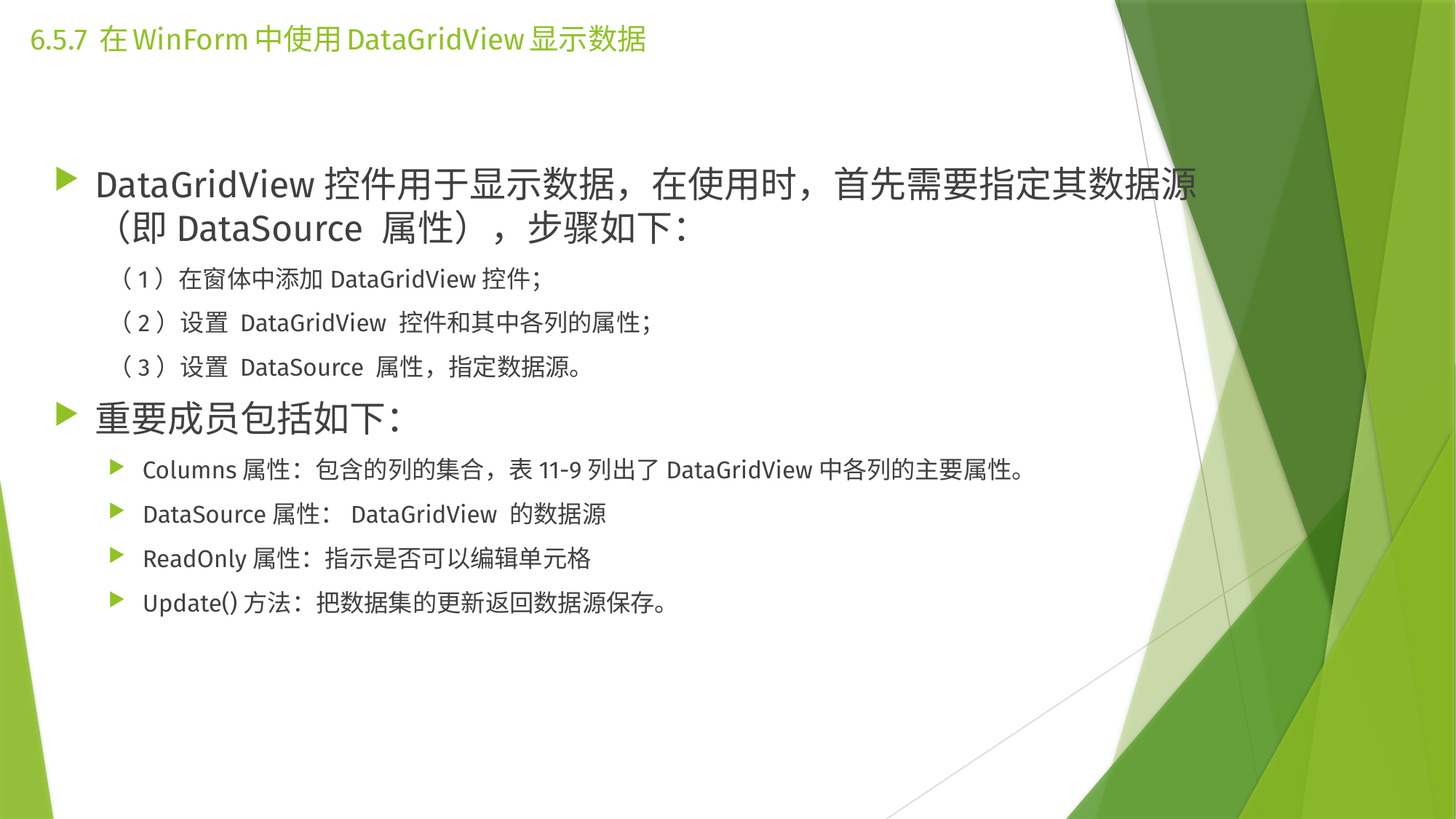

# 6.5.7 在WinForm中使用DataGridView显示数据
DataGridView控件用于显示数据，在使用时，首先需要指定其数据源（即DataSource 属性），步骤如下：
（1）在窗体中添加DataGridView控件；
（2）设置 DataGridView 控件和其中各列的属性；
（3）设置 DataSource 属性，指定数据源。
重要成员包括如下：
Columns属性：包含的列的集合，表11-9列出了DataGridView中各列的主要属性。
DataSource属性：DataGridView 的数据源
ReadOnly属性：指示是否可以编辑单元格
Update()方法：把数据集的更新返回数据源保存。